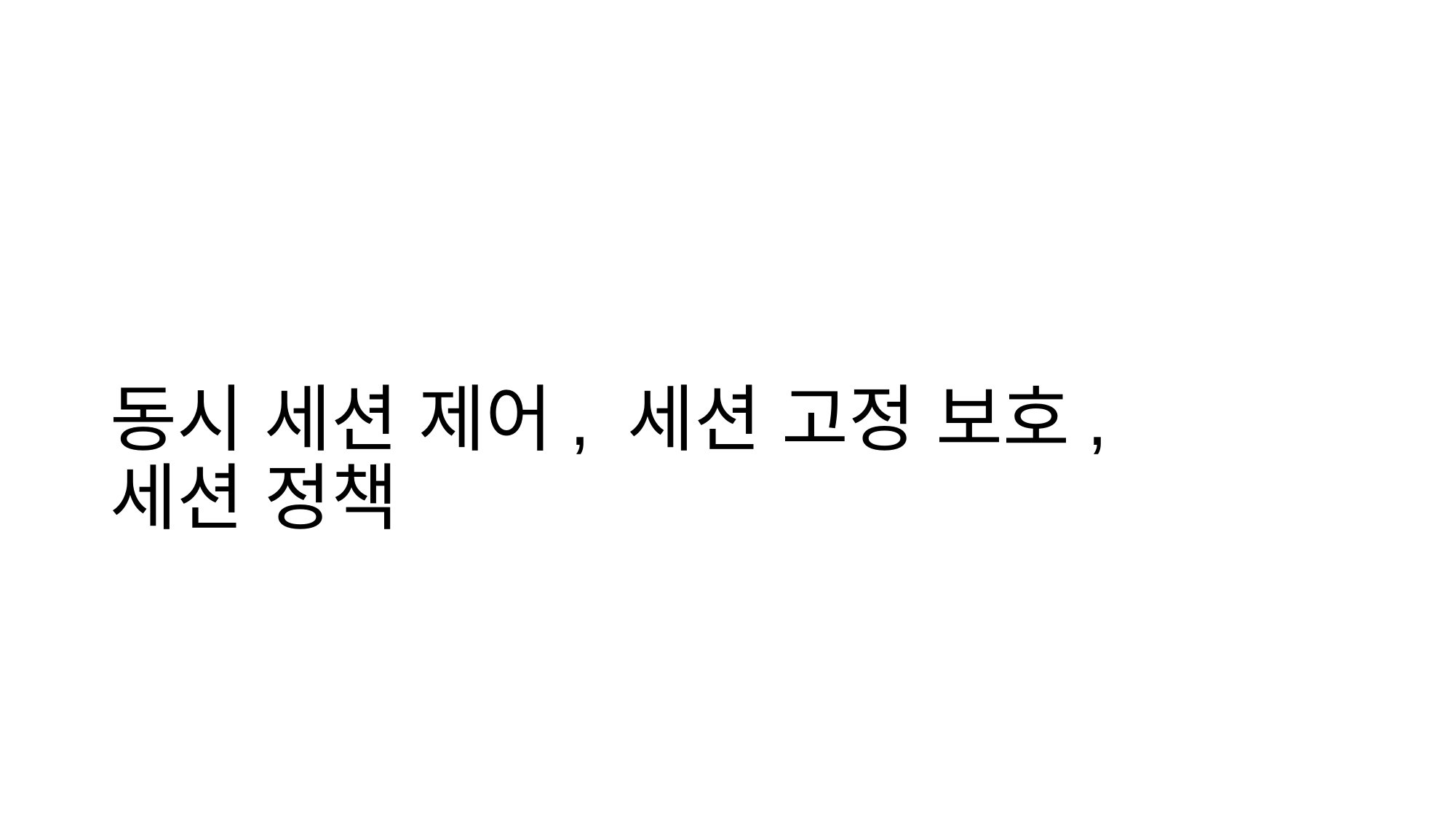

# 동시 세션 제어, 세션 고정 보호, 세션 정책